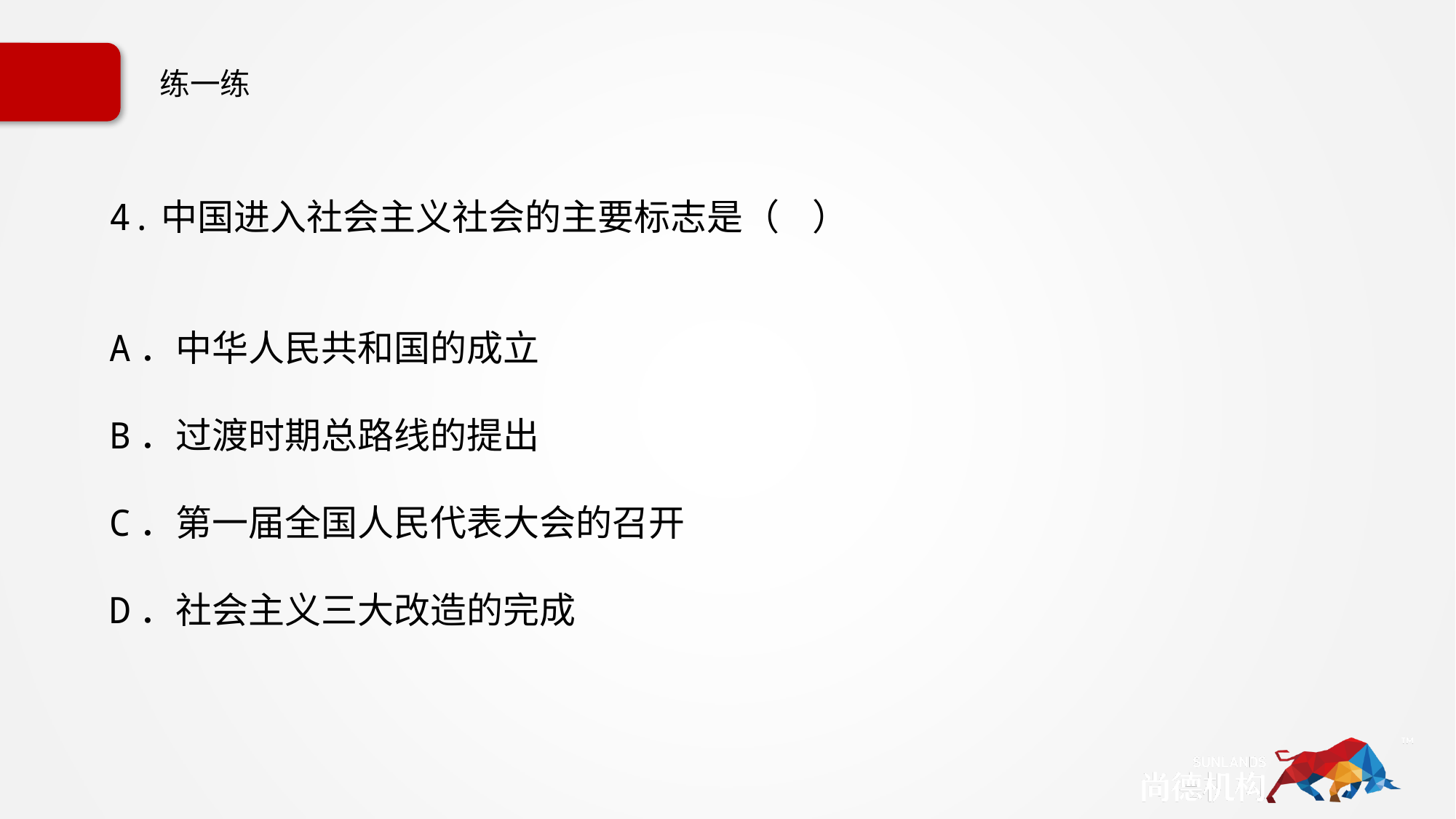

# 练一练
4.中国进入社会主义社会的主要标志是（    ）

A．中华人民共和国的成立

B．过渡时期总路线的提出

C．第一届全国人民代表大会的召开

D．社会主义三大改造的完成